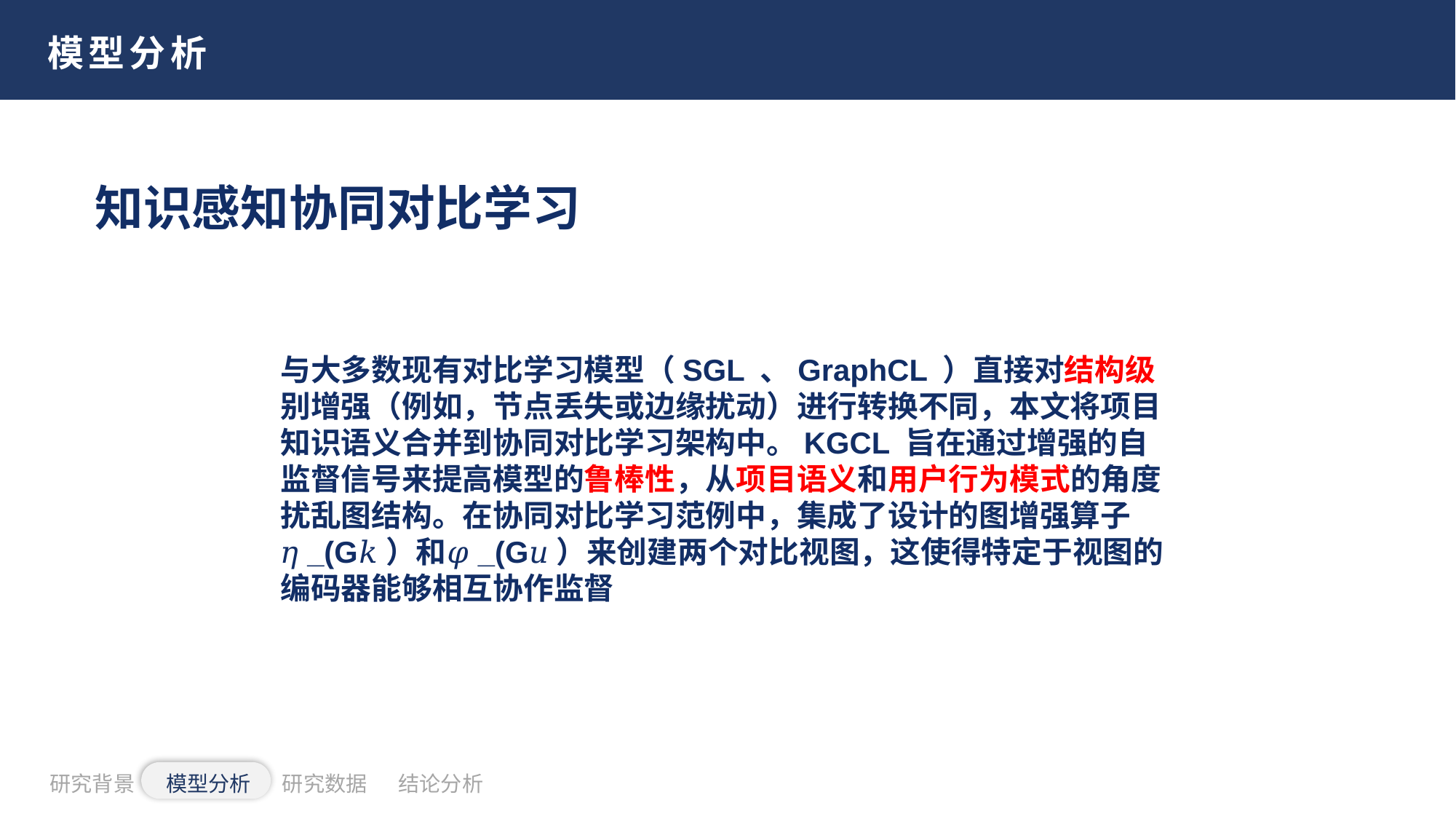

模型分析
知识感知协同对比学习
与大多数现有对比学习模型（SGL 、GraphCL ）直接对结构级别增强（例如，节点丢失或边缘扰动）进行转换不同，本文将项目知识语义合并到协同对比学习架构中。KGCL 旨在通过增强的自监督信号来提高模型的鲁棒性，从项目语义和用户行为模式的角度扰乱图结构。在协同对比学习范例中，集成了设计的图增强算子𝜂_(G𝑘）和𝜑_(G𝑢）来创建两个对比视图，这使得特定于视图的编码器能够相互协作监督
研究背景
模型分析
研究数据
结论分析